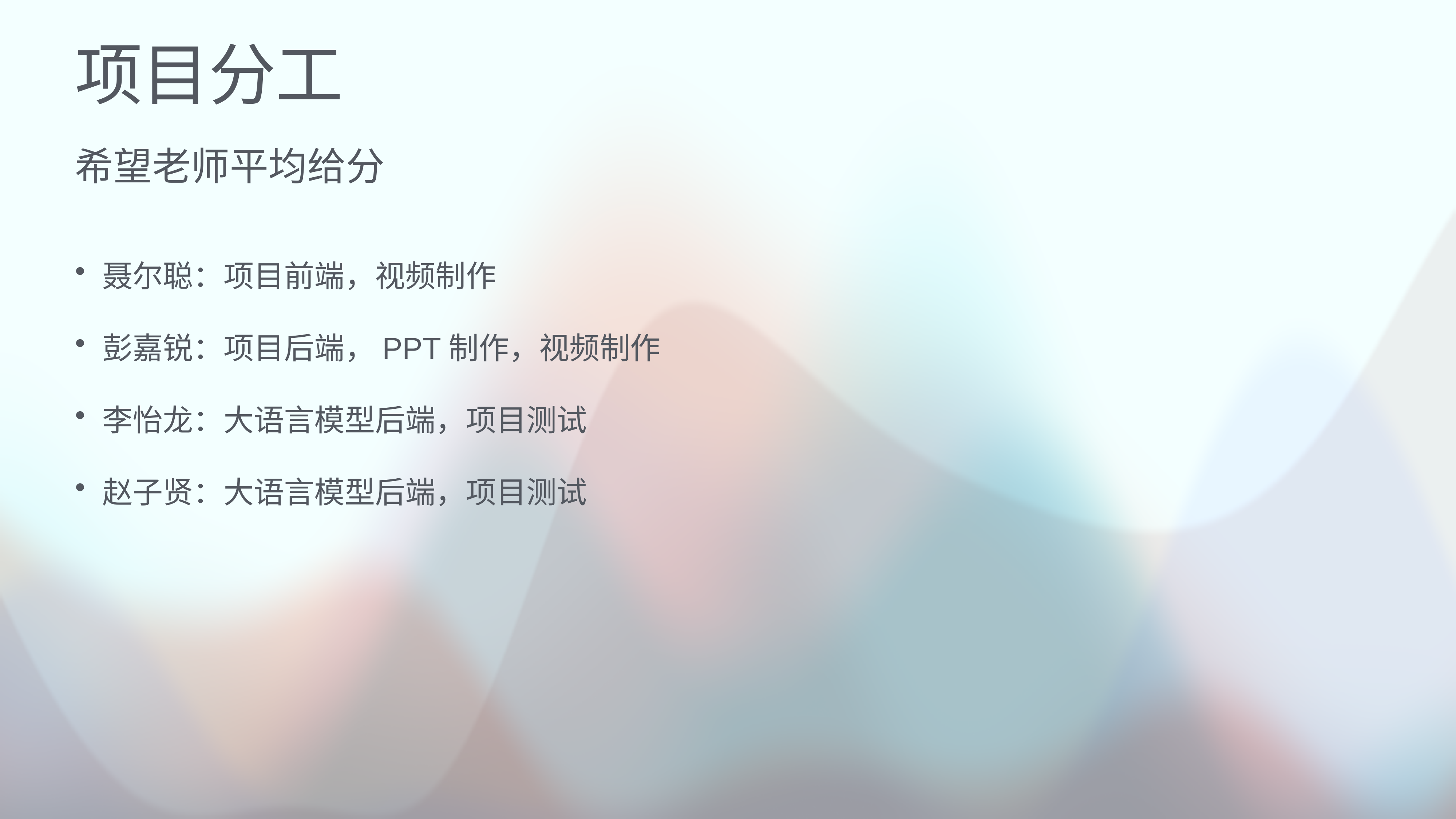

# 项目分工
希望老师平均给分
聂尔聪：项目前端，视频制作
彭嘉锐：项目后端，PPT制作，视频制作
李怡龙：大语言模型后端，项目测试
赵子贤：大语言模型后端，项目测试